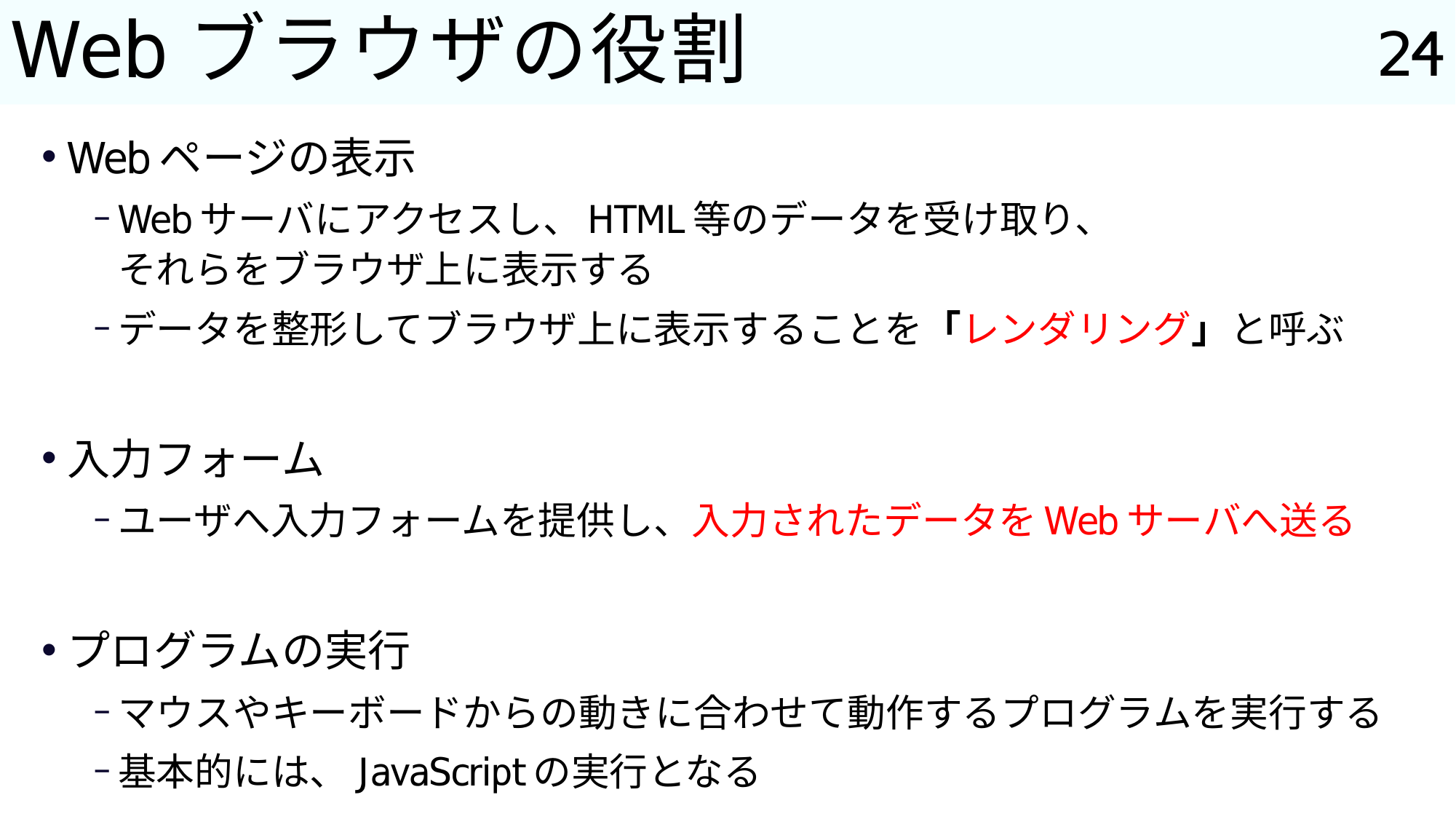

24
# Webブラウザの役割
Webページの表示
Webサーバにアクセスし、HTML等のデータを受け取り、
それらをブラウザ上に表示する
データを整形してブラウザ上に表示することを「レンダリング」と呼ぶ

入力フォーム
ユーザへ入力フォームを提供し、入力されたデータをWebサーバへ送る

プログラムの実行
マウスやキーボードからの動きに合わせて動作するプログラムを実行する
基本的には、JavaScriptの実行となる